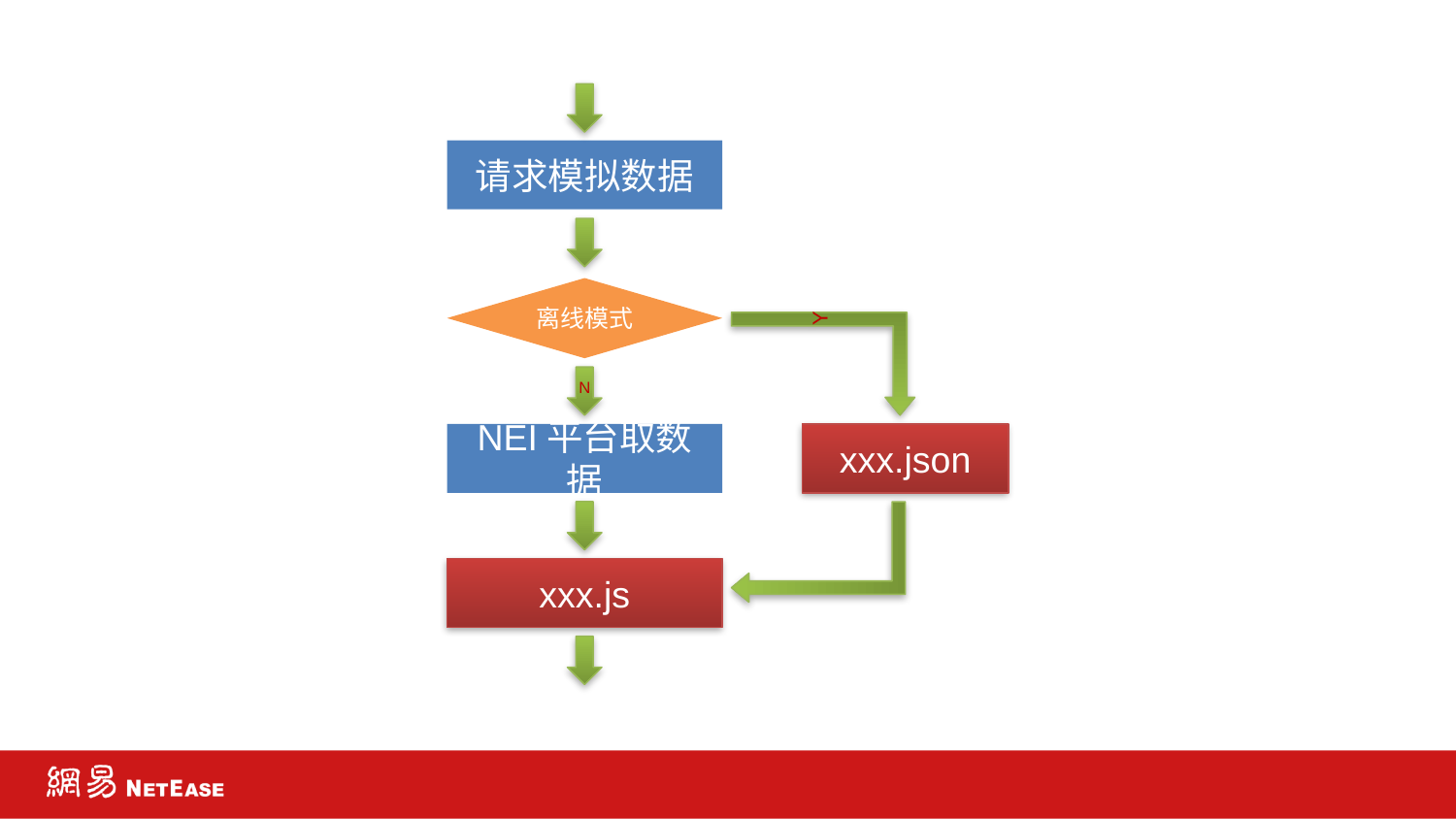

请求模拟数据

离线模式
Y
N
NEI平台取数据
xxx.json
本地数据

数据处理
xxx.js